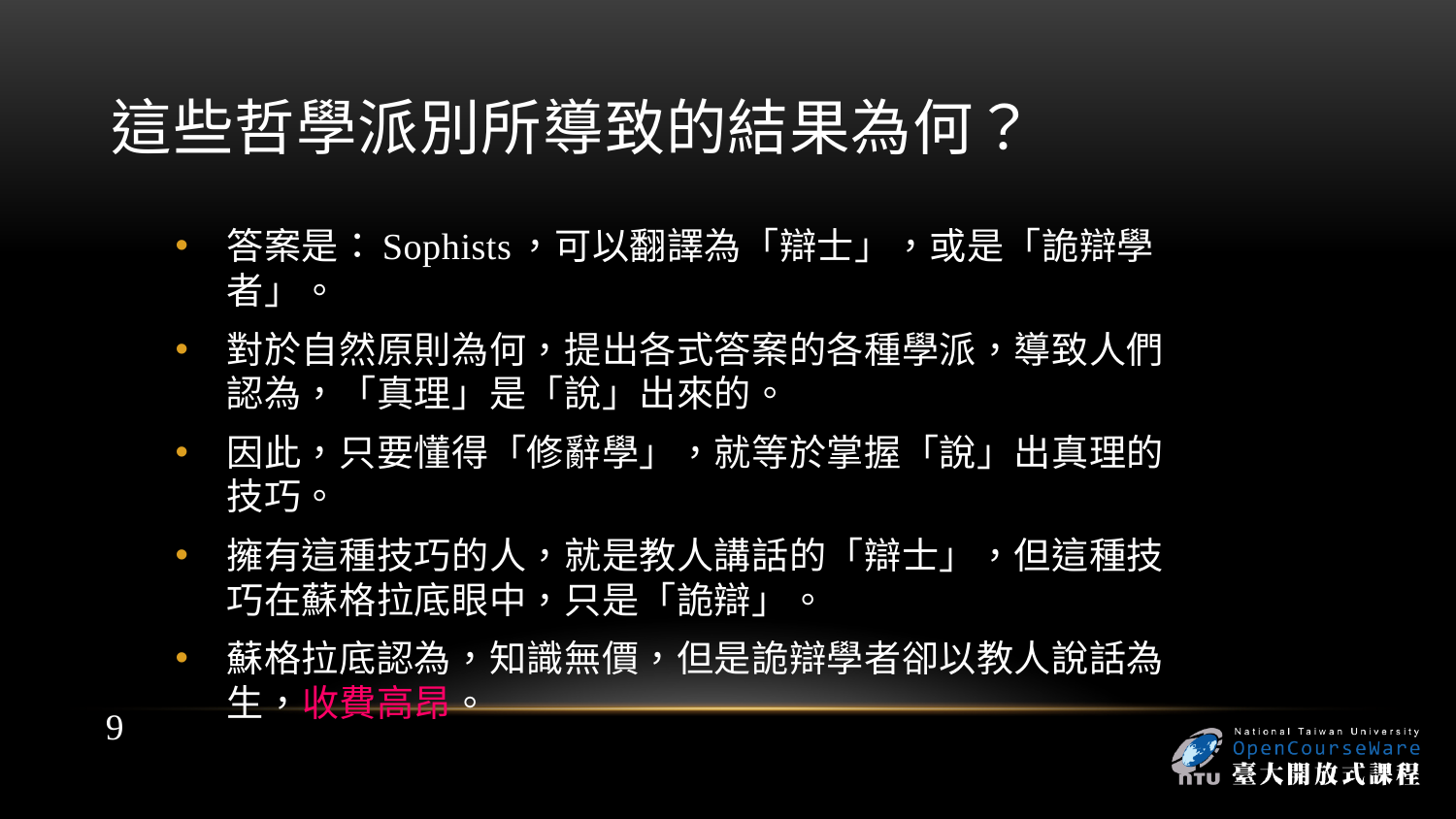

# 這些哲學派別所導致的結果為何？
答案是：Sophists，可以翻譯為「辯士」，或是「詭辯學者」。
對於自然原則為何，提出各式答案的各種學派，導致人們認為，「真理」是「說」出來的。
因此，只要懂得「修辭學」，就等於掌握「說」出真理的技巧。
擁有這種技巧的人，就是教人講話的「辯士」，但這種技巧在蘇格拉底眼中，只是「詭辯」。
蘇格拉底認為，知識無價，但是詭辯學者卻以教人說話為生，收費高昂。

9